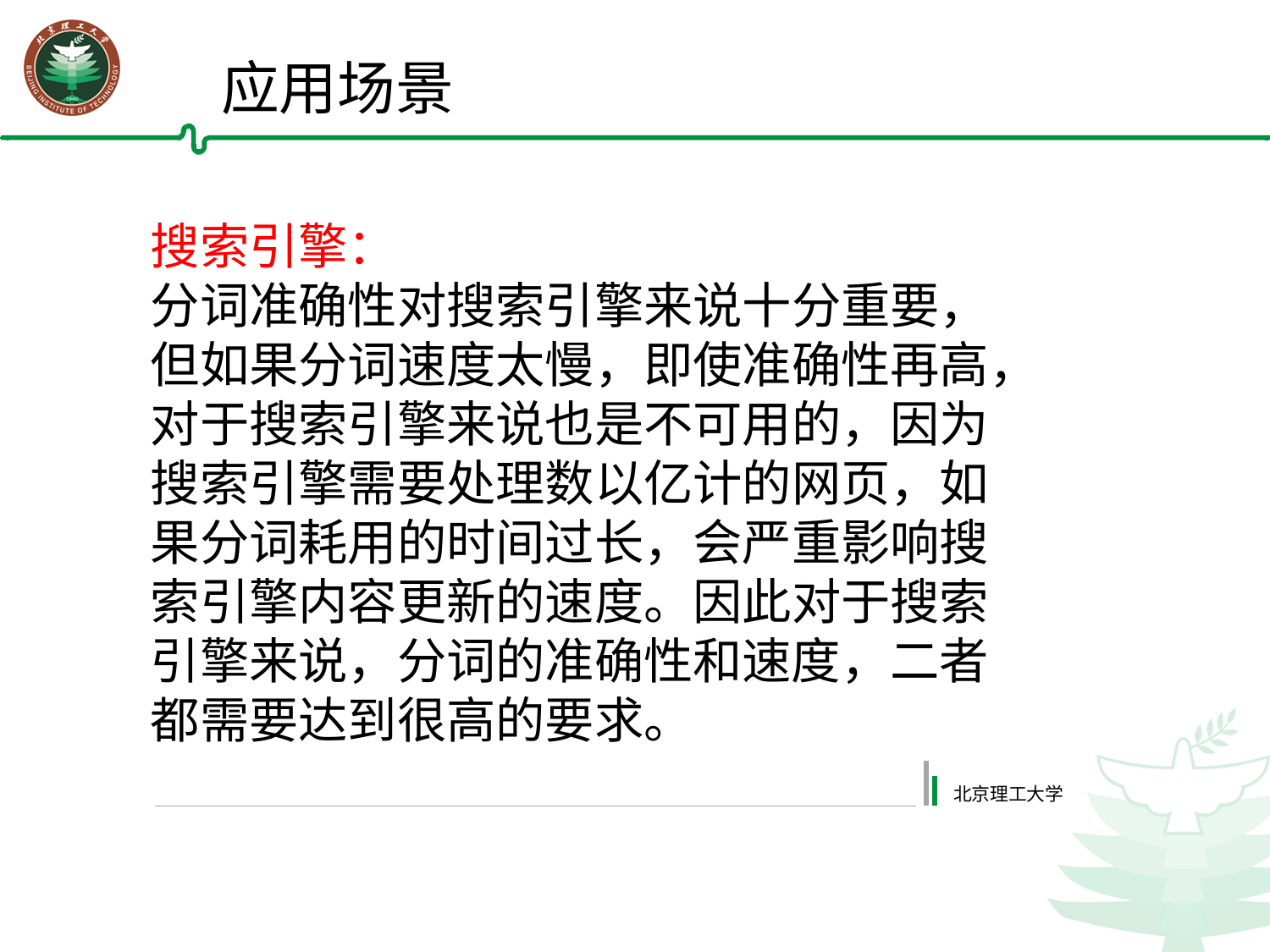

应用场景
搜索引擎：
分词准确性对搜索引擎来说十分重要，但如果分词速度太慢，即使准确性再高，对于搜索引擎来说也是不可用的，因为搜索引擎需要处理数以亿计的网页，如果分词耗用的时间过长，会严重影响搜索引擎内容更新的速度。因此对于搜索引擎来说，分词的准确性和速度，二者都需要达到很高的要求。

北京理工大学